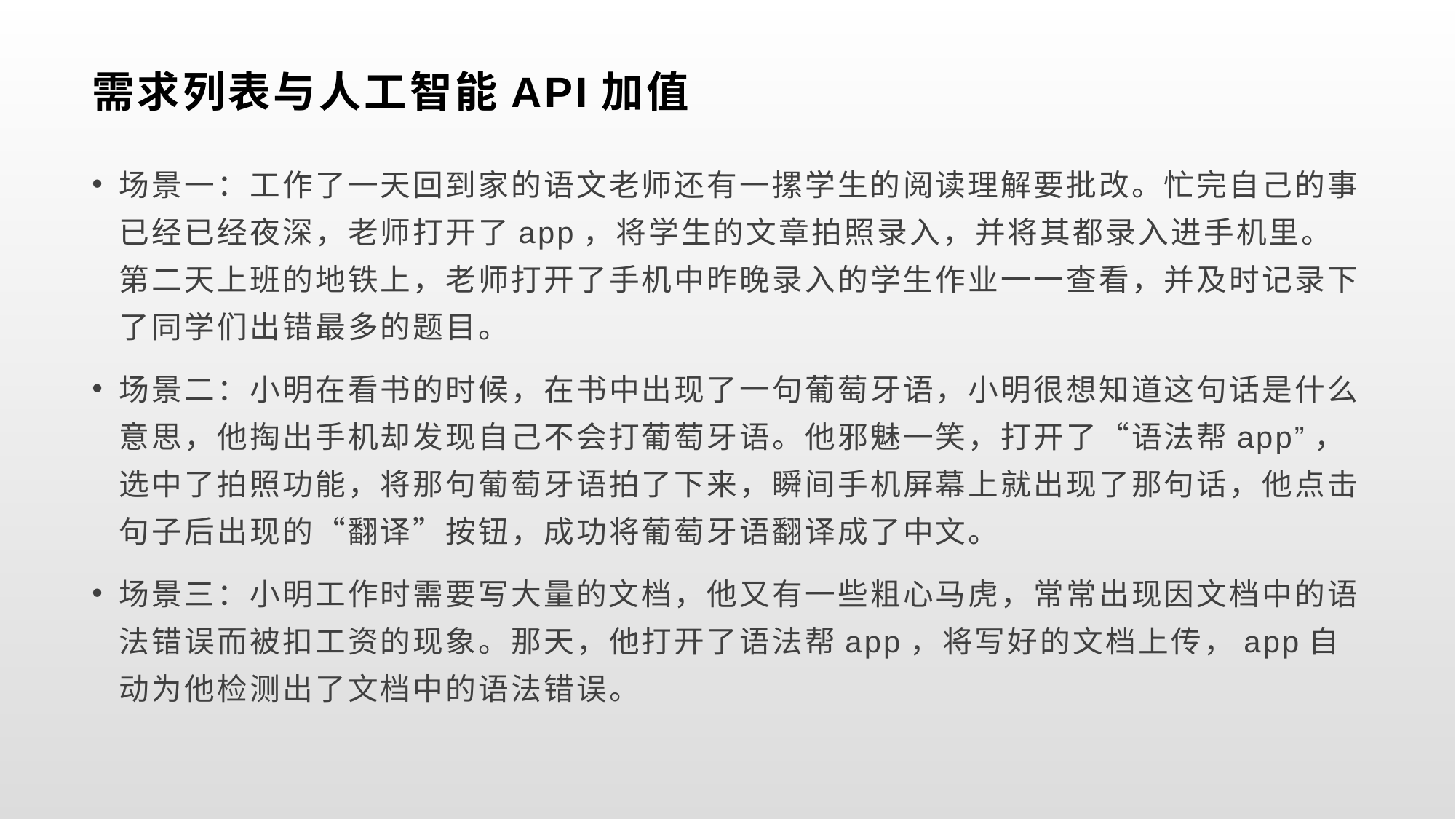

# 需求列表与人工智能API加值
场景一：工作了一天回到家的语文老师还有一摞学生的阅读理解要批改。忙完自己的事已经已经夜深，老师打开了app，将学生的文章拍照录入，并将其都录入进手机里。第二天上班的地铁上，老师打开了手机中昨晚录入的学生作业一一查看，并及时记录下了同学们出错最多的题目。
场景二：小明在看书的时候，在书中出现了一句葡萄牙语，小明很想知道这句话是什么意思，他掏出手机却发现自己不会打葡萄牙语。他邪魅一笑，打开了“语法帮app”，选中了拍照功能，将那句葡萄牙语拍了下来，瞬间手机屏幕上就出现了那句话，他点击句子后出现的“翻译”按钮，成功将葡萄牙语翻译成了中文。
场景三：小明工作时需要写大量的文档，他又有一些粗心马虎，常常出现因文档中的语法错误而被扣工资的现象。那天，他打开了语法帮app，将写好的文档上传，app自动为他检测出了文档中的语法错误。